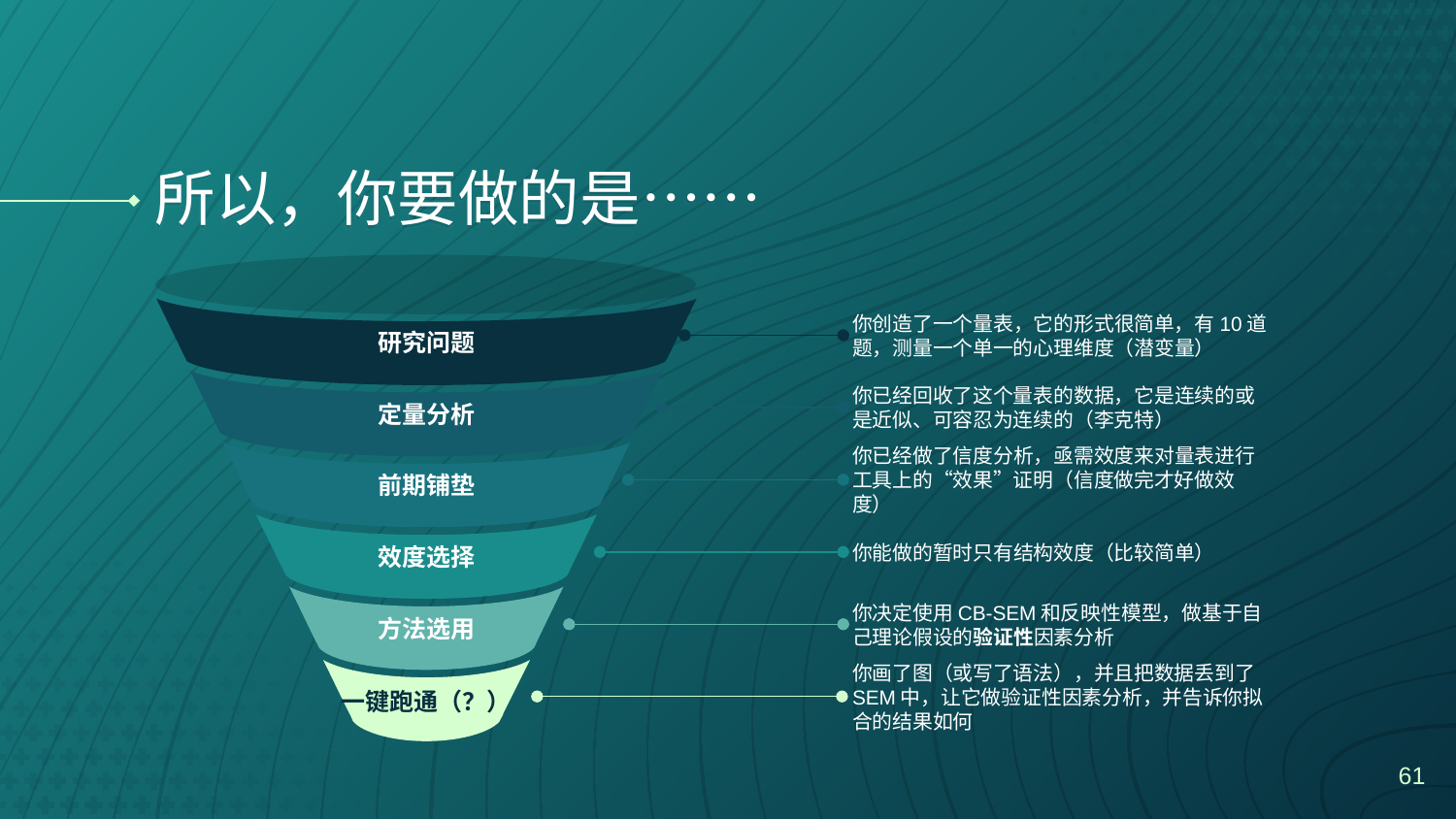

# 所以，你要做的是……

研究问题
定量分析
前期铺垫
效度选择
方法选用
一键跑通（？）
你创造了一个量表，它的形式很简单，有10道题，测量一个单一的心理维度（潜变量）
你已经回收了这个量表的数据，它是连续的或是近似、可容忍为连续的（李克特）
你已经做了信度分析，亟需效度来对量表进行工具上的“效果”证明（信度做完才好做效度）
你能做的暂时只有结构效度（比较简单）
你决定使用CB-SEM和反映性模型，做基于自己理论假设的验证性因素分析
你画了图（或写了语法），并且把数据丢到了SEM中，让它做验证性因素分析，并告诉你拟合的结果如何
61